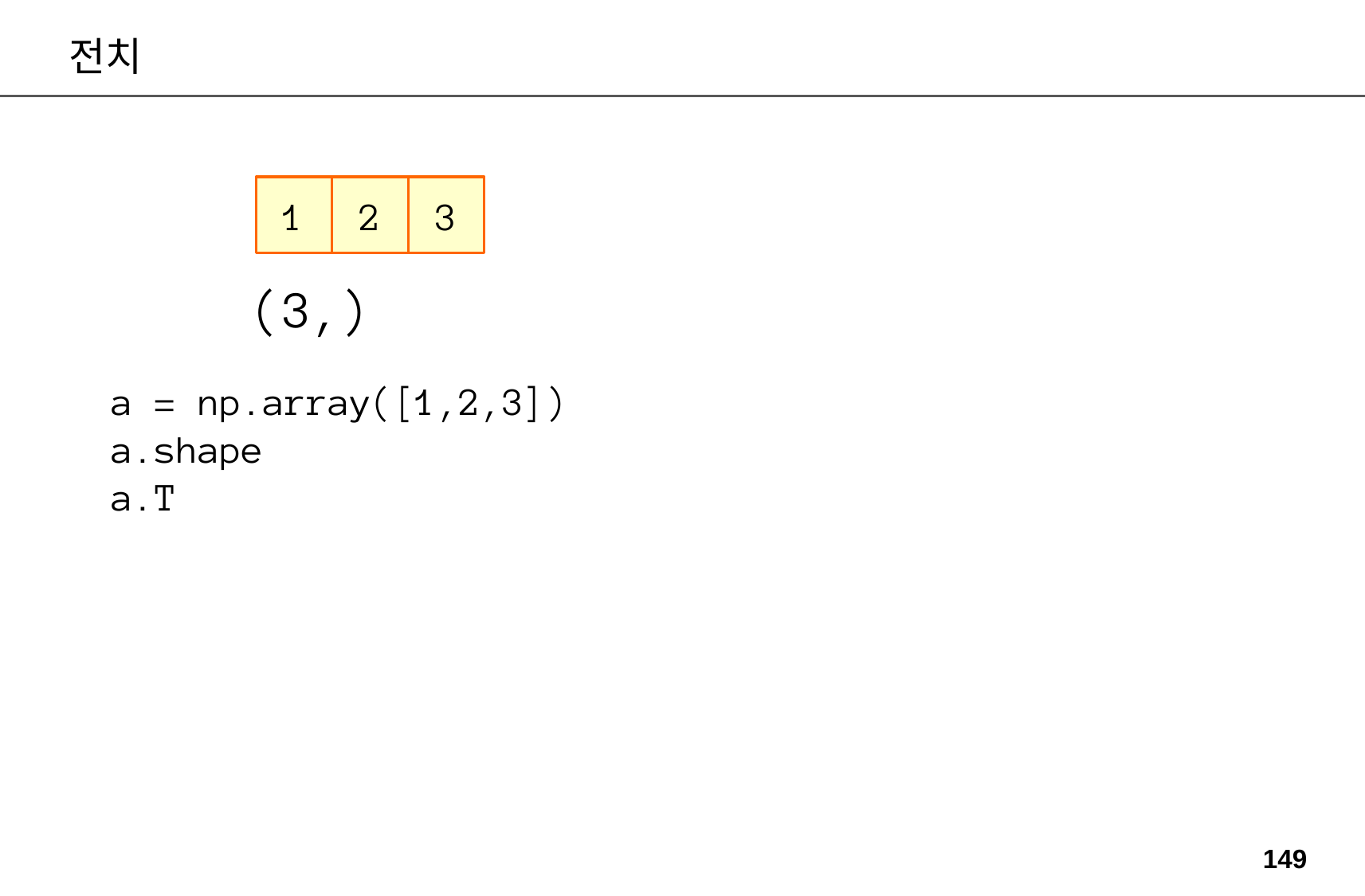

전치
3
2
1
(3,)
a = np.array([1,2,3])
a.shape
a.T